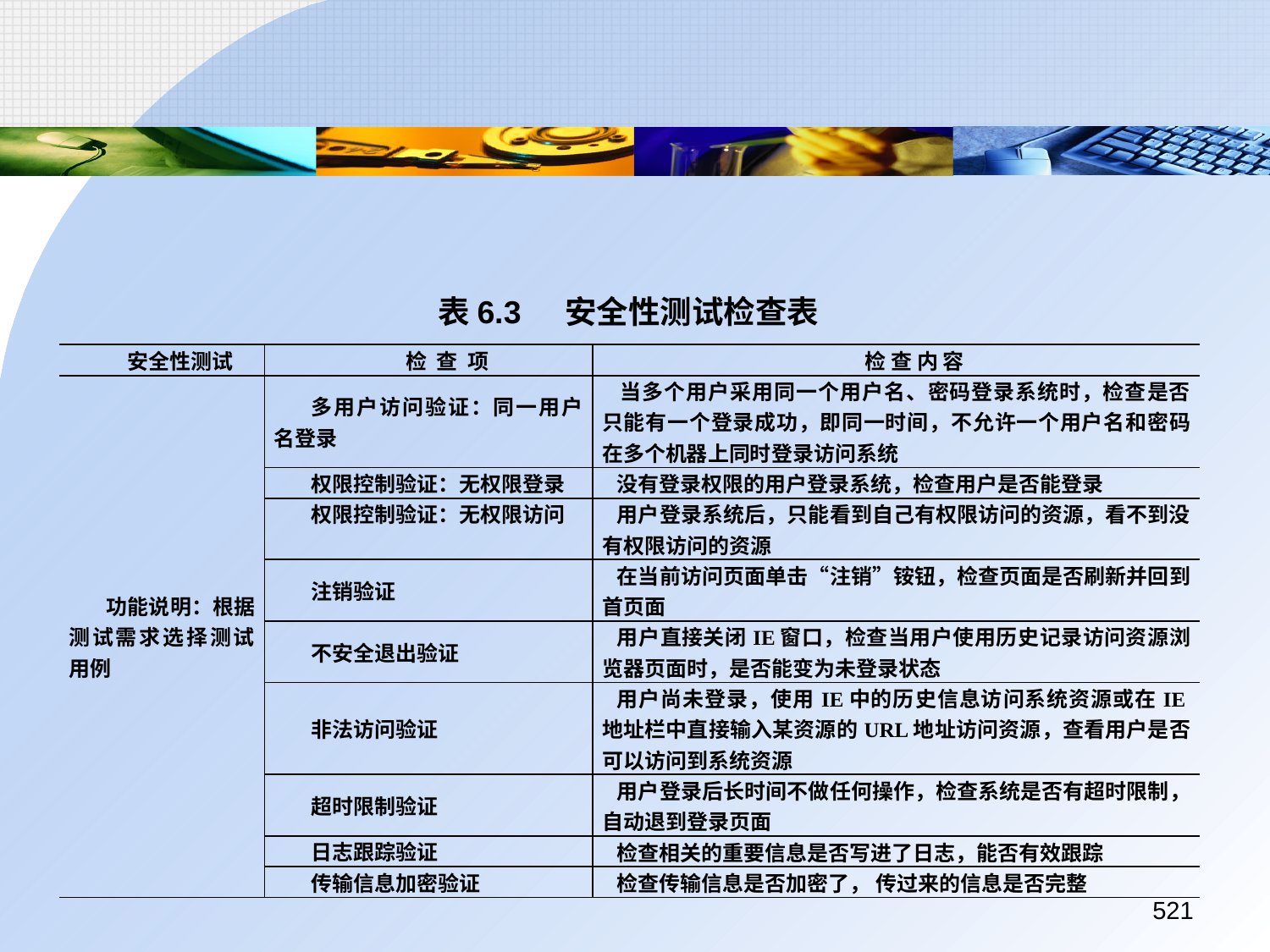

表6.3	安全性测试检查表
| 安全性测试 | 检 查 项 | 检 查 内 容 |
| --- | --- | --- |
| 功能说明：根据测试需求选择测试用例 | 多用户访问验证：同一用户名登录 | 当多个用户采用同一个用户名、密码登录系统时，检查是否只能有一个登录成功，即同一时间，不允许一个用户名和密码在多个机器上同时登录访问系统 |
|  | 权限控制验证：无权限登录 | 没有登录权限的用户登录系统，检查用户是否能登录 |
|  | 权限控制验证：无权限访问 | 用户登录系统后，只能看到自己有权限访问的资源，看不到没有权限访问的资源 |
|  | 注销验证 | 在当前访问页面单击“注销”铵钮，检查页面是否刷新并回到首页面 |
|  | 不安全退出验证 | 用户直接关闭IE窗口，检查当用户使用历史记录访问资源浏览器页面时，是否能变为未登录状态 |
|  | 非法访问验证 | 用户尚未登录，使用IE中的历史信息访问系统资源或在IE地址栏中直接输入某资源的URL地址访问资源，查看用户是否可以访问到系统资源 |
|  | 超时限制验证 | 用户登录后长时间不做任何操作，检查系统是否有超时限制，自动退到登录页面 |
|  | 日志跟踪验证 | 检查相关的重要信息是否写进了日志，能否有效跟踪 |
|  | 传输信息加密验证 | 检查传输信息是否加密了， 传过来的信息是否完整 |
521